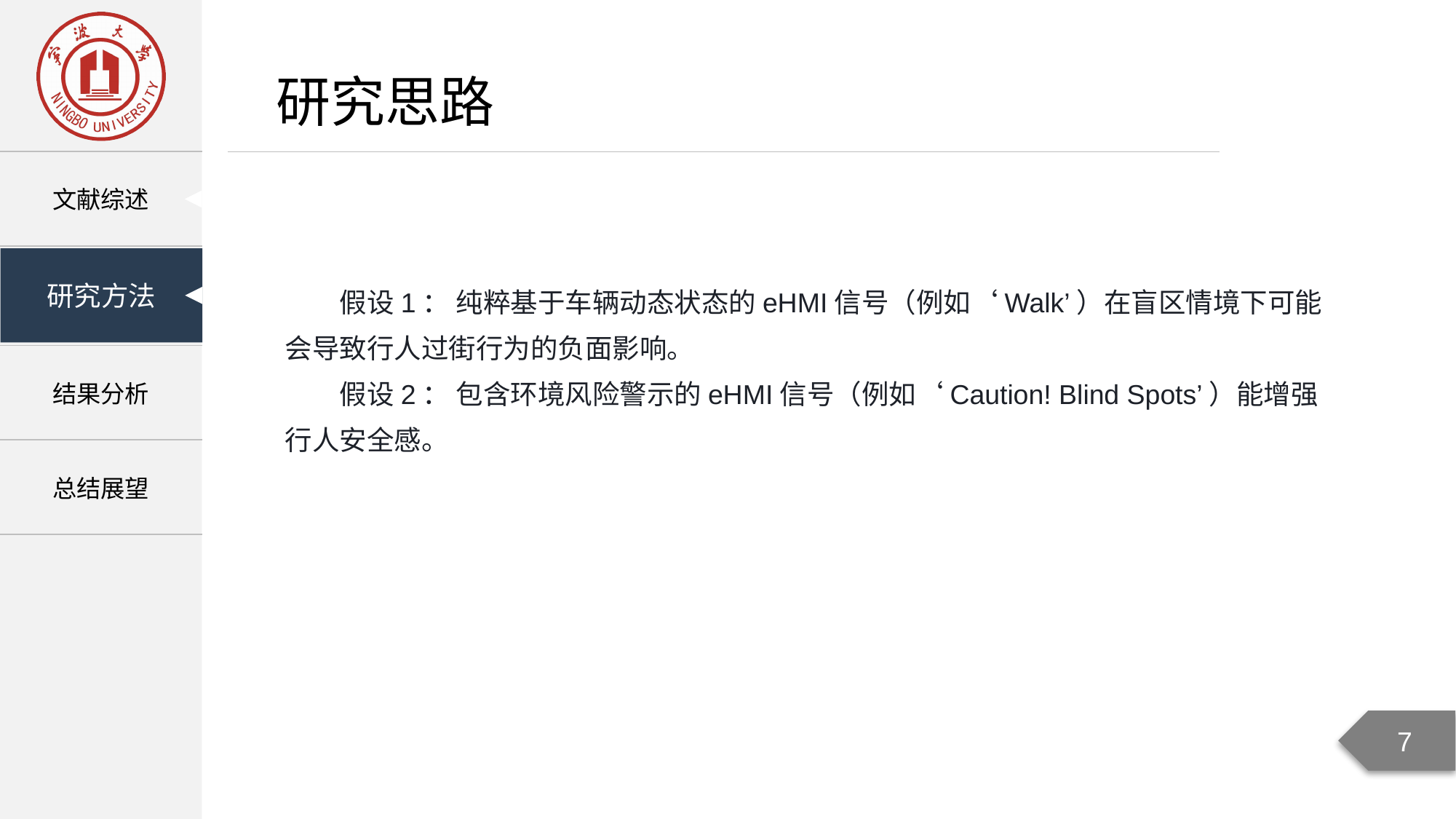

研究思路
假设1： 纯粹基于车辆动态状态的eHMI信号（例如‘Walk’）在盲区情境下可能会导致行人过街行为的负面影响。
假设2： 包含环境风险警示的eHMI信号（例如‘Caution! Blind Spots’）能增强行人安全感。